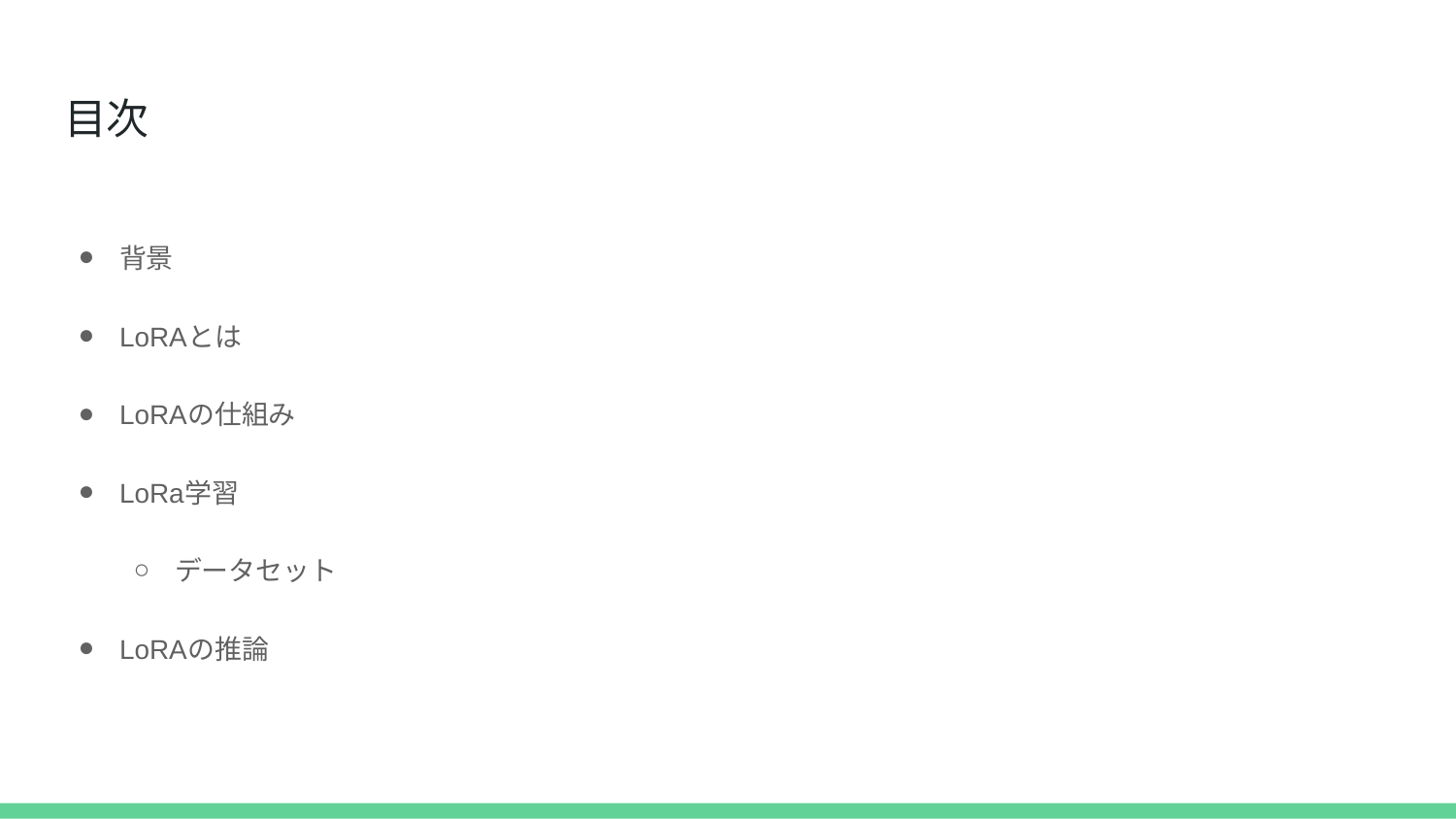

# 目次
背景
LoRAとは
LoRAの仕組み
LoRa学習
データセット
LoRAの推論